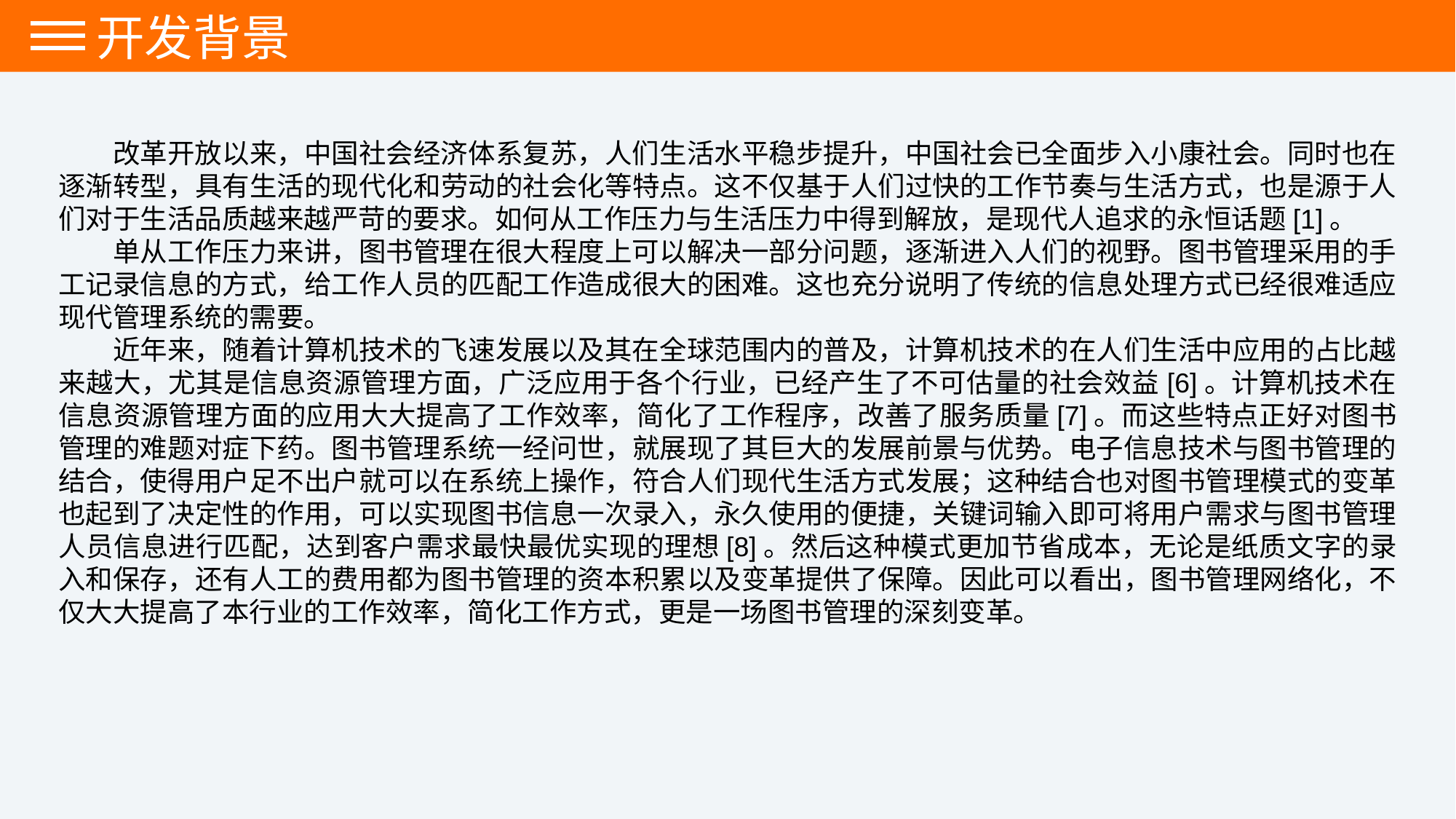

开发背景
改革开放以来，中国社会经济体系复苏，人们生活水平稳步提升，中国社会已全面步入小康社会。同时也在逐渐转型，具有生活的现代化和劳动的社会化等特点。这不仅基于人们过快的工作节奏与生活方式，也是源于人们对于生活品质越来越严苛的要求。如何从工作压力与生活压力中得到解放，是现代人追求的永恒话题[1]。
单从工作压力来讲，图书管理在很大程度上可以解决一部分问题，逐渐进入人们的视野。图书管理采用的手工记录信息的方式，给工作人员的匹配工作造成很大的困难。这也充分说明了传统的信息处理方式已经很难适应现代管理系统的需要。
近年来，随着计算机技术的飞速发展以及其在全球范围内的普及，计算机技术的在人们生活中应用的占比越来越大，尤其是信息资源管理方面，广泛应用于各个行业，已经产生了不可估量的社会效益[6]。计算机技术在信息资源管理方面的应用大大提高了工作效率，简化了工作程序，改善了服务质量[7]。而这些特点正好对图书管理的难题对症下药。图书管理系统一经问世，就展现了其巨大的发展前景与优势。电子信息技术与图书管理的结合，使得用户足不出户就可以在系统上操作，符合人们现代生活方式发展；这种结合也对图书管理模式的变革也起到了决定性的作用，可以实现图书信息一次录入，永久使用的便捷，关键词输入即可将用户需求与图书管理人员信息进行匹配，达到客户需求最快最优实现的理想[8]。然后这种模式更加节省成本，无论是纸质文字的录入和保存，还有人工的费用都为图书管理的资本积累以及变革提供了保障。因此可以看出，图书管理网络化，不仅大大提高了本行业的工作效率，简化工作方式，更是一场图书管理的深刻变革。